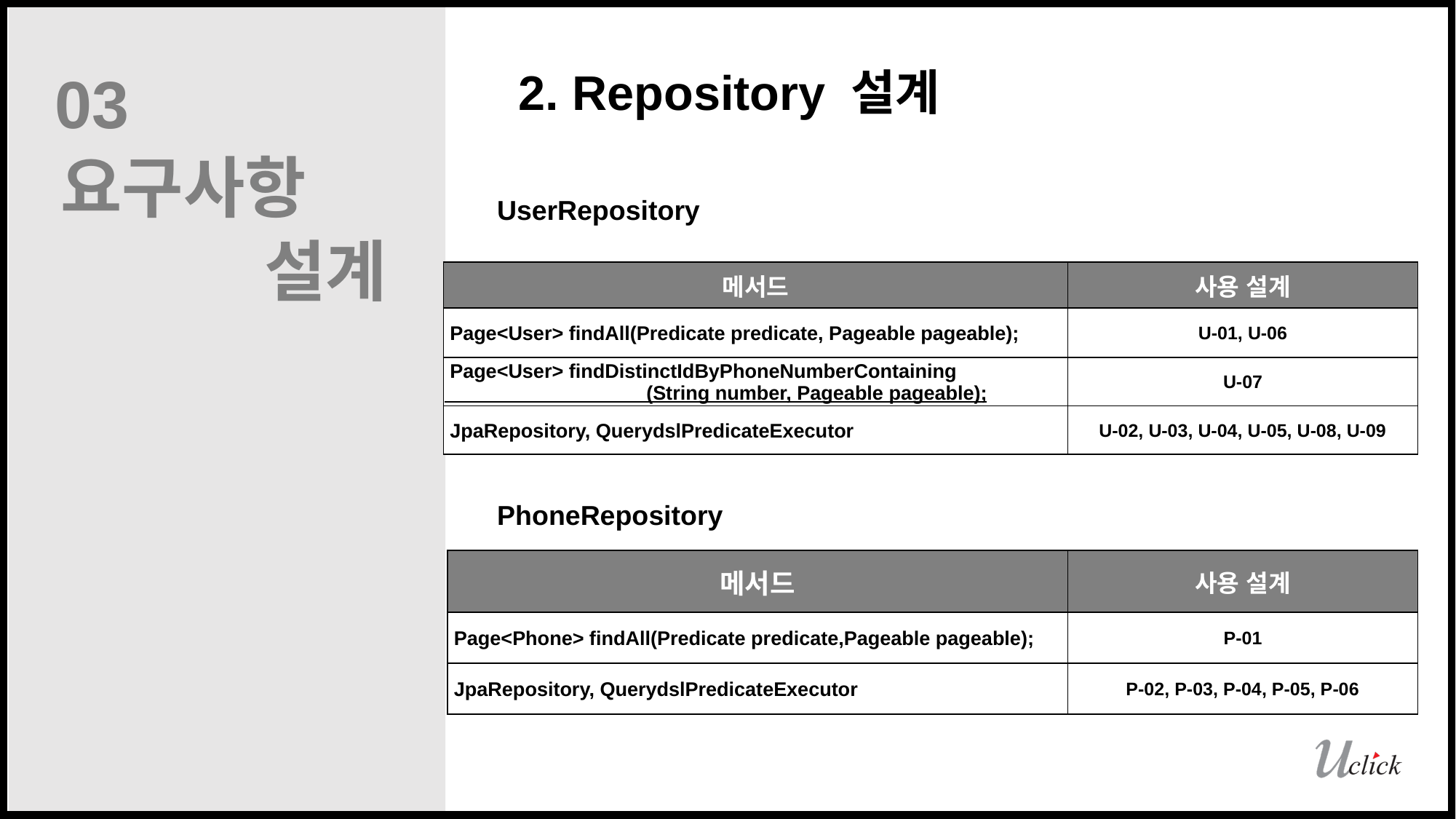

03
2. Repository 설계
요구사항
UserRepository
설계
| 메서드 | 사용 설계 |
| --- | --- |
| Page<User> findAll(Predicate predicate, Pageable pageable); | U-01, U-06 |
| Page<User> findDistinctIdByPhoneNumberContaining (String number, Pageable pageable); | U-07 |
| JpaRepository, QuerydslPredicateExecutor | U-02, U-03, U-04, U-05, U-08, U-09 |
PhoneRepository
| 메서드 | 사용 설계 |
| --- | --- |
| Page<Phone> findAll(Predicate predicate,Pageable pageable); | P-01 |
| JpaRepository, QuerydslPredicateExecutor | P-02, P-03, P-04, P-05, P-06 |